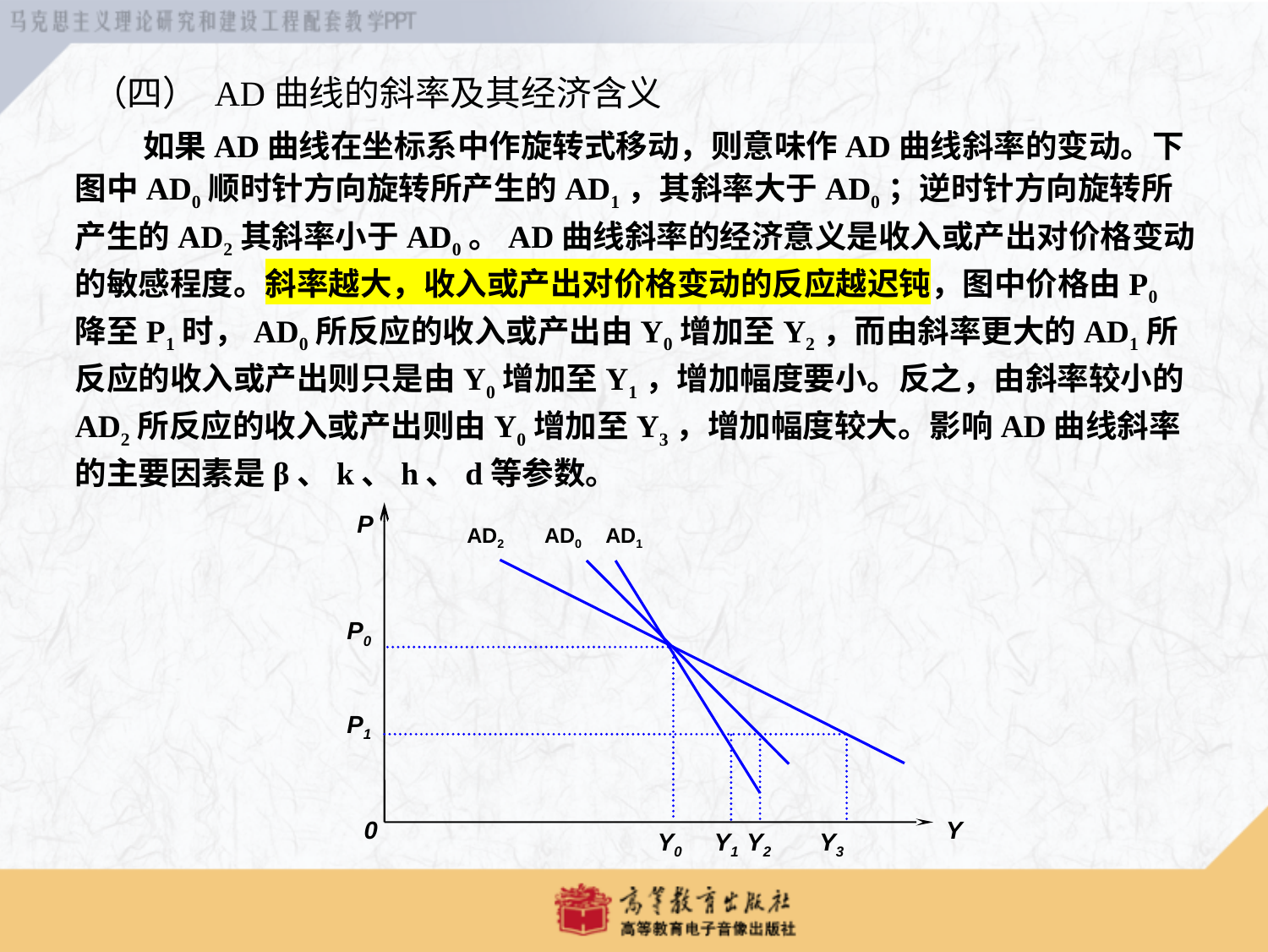

# （四） AD曲线的斜率及其经济含义
               如果AD曲线在坐标系中作旋转式移动，则意味作AD曲线斜率的变动。下图中AD0顺时针方向旋转所产生的AD1，其斜率大于AD0；逆时针方向旋转所产生的AD2其斜率小于AD0。AD曲线斜率的经济意义是收入或产出对价格变动的敏感程度。斜率越大，收入或产出对价格变动的反应越迟钝，图中价格由P0降至P1时，AD0所反应的收入或产出由Y0增加至Y2，而由斜率更大的AD1所反应的收入或产出则只是由Y0增加至Y1，增加幅度要小。反之，由斜率较小的AD2所反应的收入或产出则由Y0增加至Y3，增加幅度较大。影响AD曲线斜率的主要因素是β、k、h、d等参数。
P

AD2            AD0       AD1
P0
P1
0
        Y0        Y1  Y2            Y3
Y
21